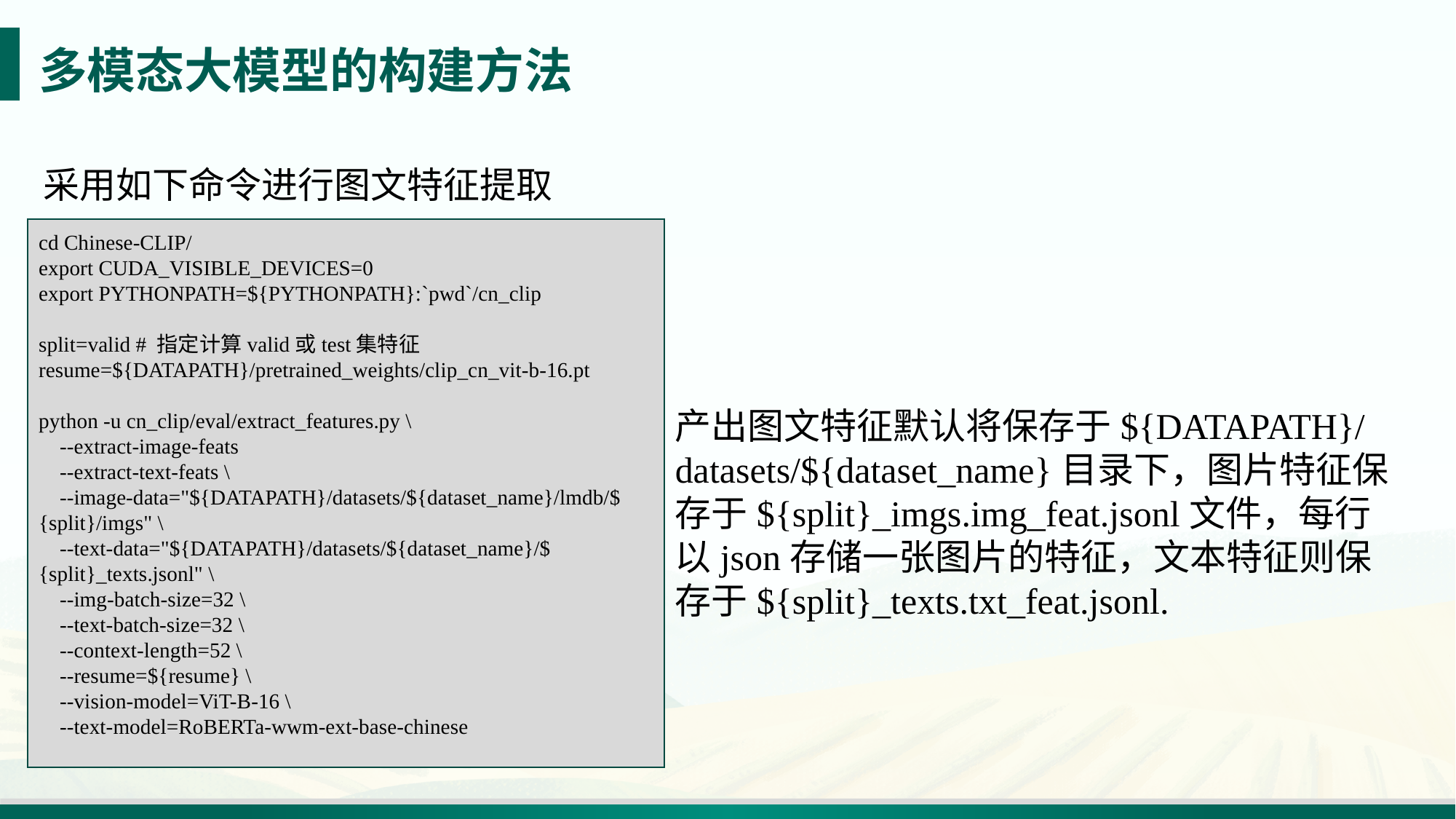

# 多模态大模型的构建方法
  采用如下命令进行图文特征提取
cd Chinese-CLIP/
export CUDA_VISIBLE_DEVICES=0
export PYTHONPATH=${PYTHONPATH}:`pwd`/cn_clip

split=valid # 指定计算valid或test集特征
resume=${DATAPATH}/pretrained_weights/clip_cn_vit-b-16.pt

python -u cn_clip/eval/extract_features.py \
    --extract-image-feats
    --extract-text-feats \
    --image-data="${DATAPATH}/datasets/${dataset_name}/lmdb/${split}/imgs" \
    --text-data="${DATAPATH}/datasets/${dataset_name}/${split}_texts.jsonl" \
    --img-batch-size=32 \
    --text-batch-size=32 \
    --context-length=52 \
    --resume=${resume} \
    --vision-model=ViT-B-16 \
    --text-model=RoBERTa-wwm-ext-base-chinese

产出图文特征默认将保存于${DATAPATH}/datasets/${dataset_name}目录下，图片特征保存于${split}_imgs.img_feat.jsonl文件，每行以json存储一张图片的特征，文本特征则保存于${split}_texts.txt_feat.jsonl.